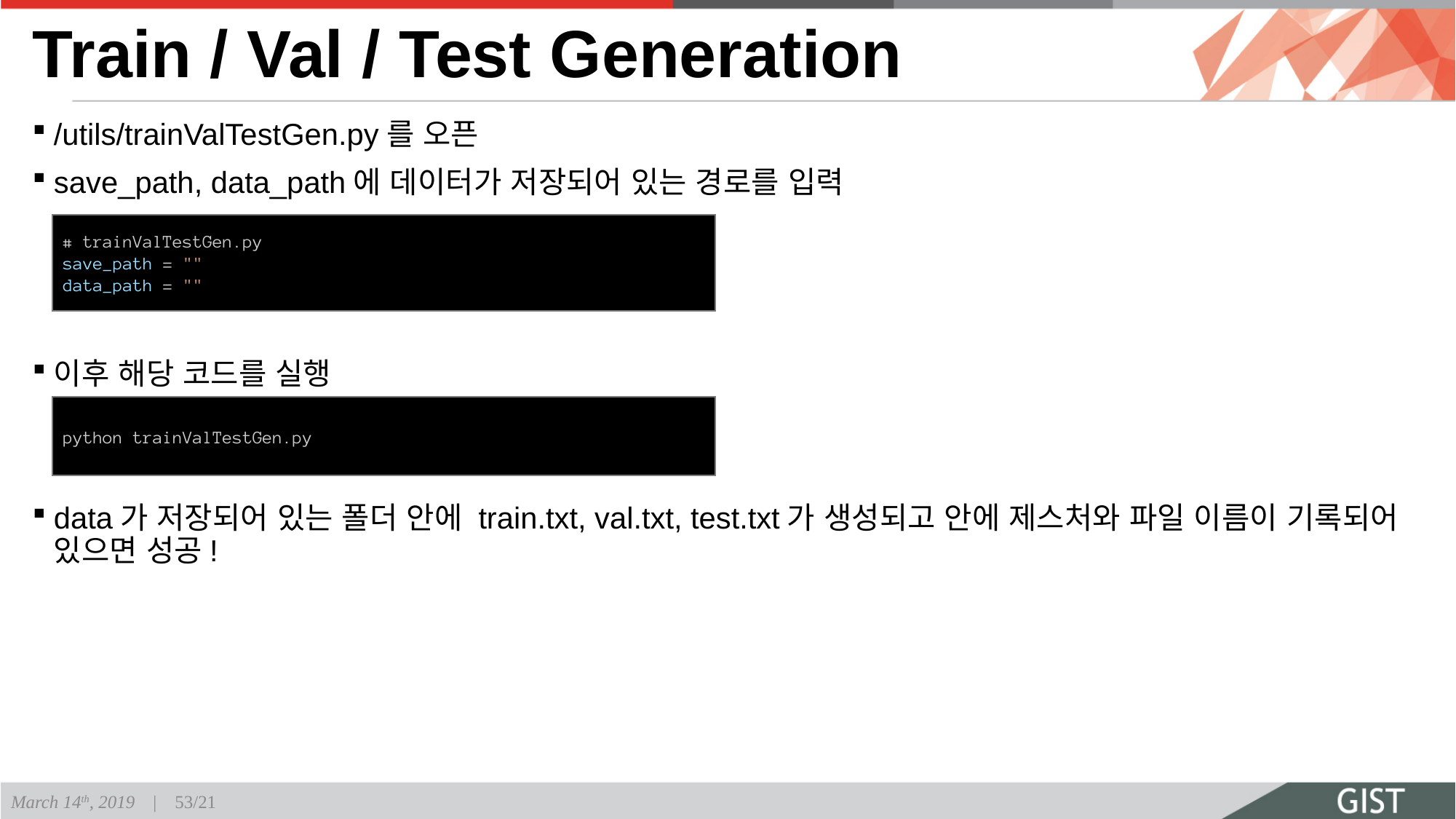

# Train / Val / Test Generation
/utils/trainValTestGen.py를 오픈
save_path, data_path에 데이터가 저장되어 있는 경로를 입력

이후 해당 코드를 실행

data가 저장되어 있는 폴더 안에 train.txt, val.txt, test.txt가 생성되고 안에 제스처와 파일 이름이 기록되어 있으면 성공!
# trainValTestGen.py
save_path = ""
data_path = ""
python trainValTestGen.py
March 14th, 2019    |    53/21